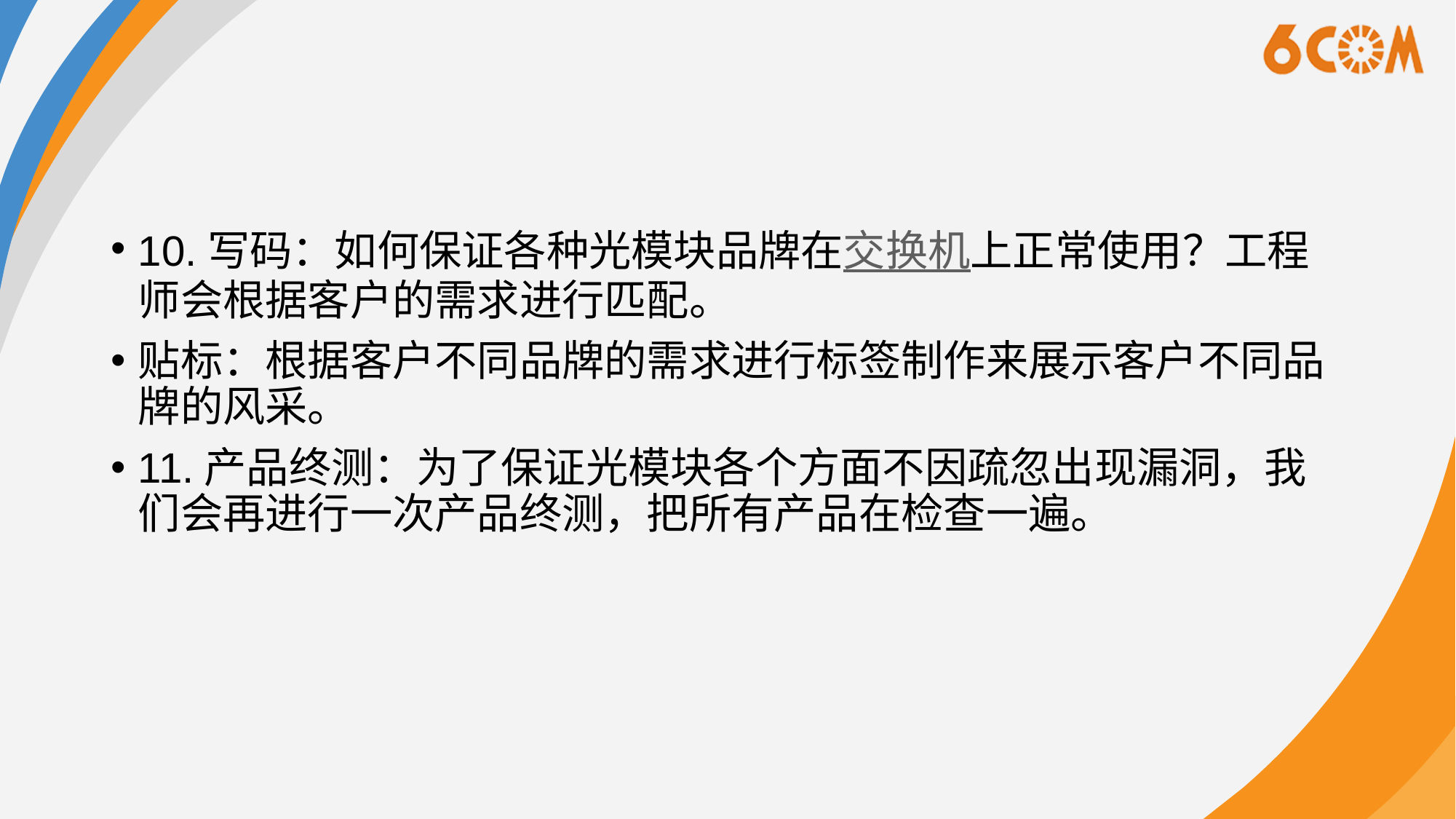

#
10.写码：如何保证各种光模块品牌在交换机上正常使用？工程师会根据客户的需求进行匹配。
贴标：根据客户不同品牌的需求进行标签制作来展示客户不同品牌的风采。
11.产品终测：为了保证光模块各个方面不因疏忽出现漏洞，我们会再进行一次产品终测，把所有产品在检查一遍。